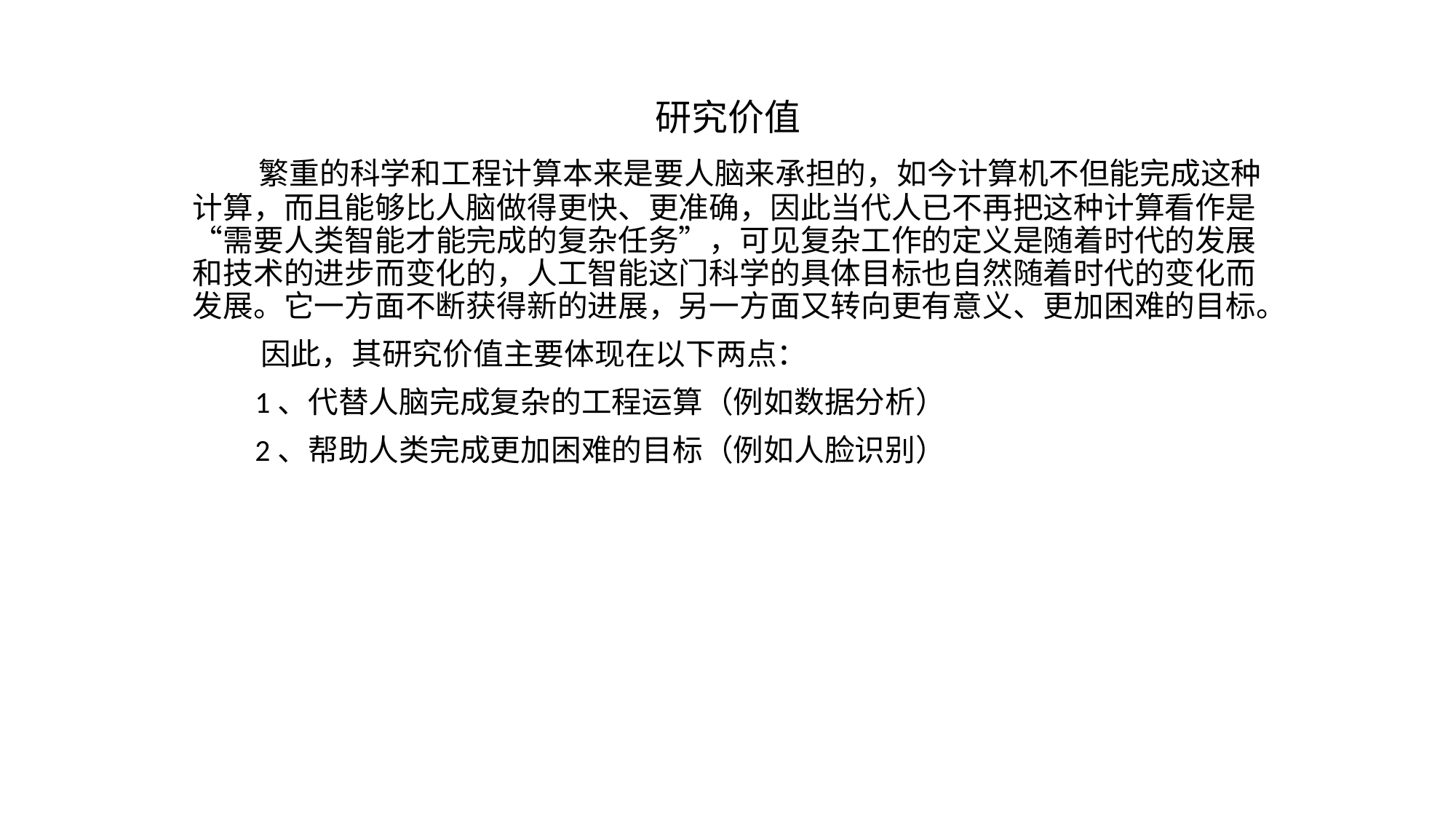

研究价值
       繁重的科学和工程计算本来是要人脑来承担的，如今计算机不但能完成这种计算，而且能够比人脑做得更快、更准确，因此当代人已不再把这种计算看作是“需要人类智能才能完成的复杂任务”，可见复杂工作的定义是随着时代的发展和技术的进步而变化的，人工智能这门科学的具体目标也自然随着时代的变化而发展。它一方面不断获得新的进展，另一方面又转向更有意义、更加困难的目标。
         因此，其研究价值主要体现在以下两点：
         1、代替人脑完成复杂的工程运算（例如数据分析）
         2、帮助人类完成更加困难的目标（例如人脸识别）